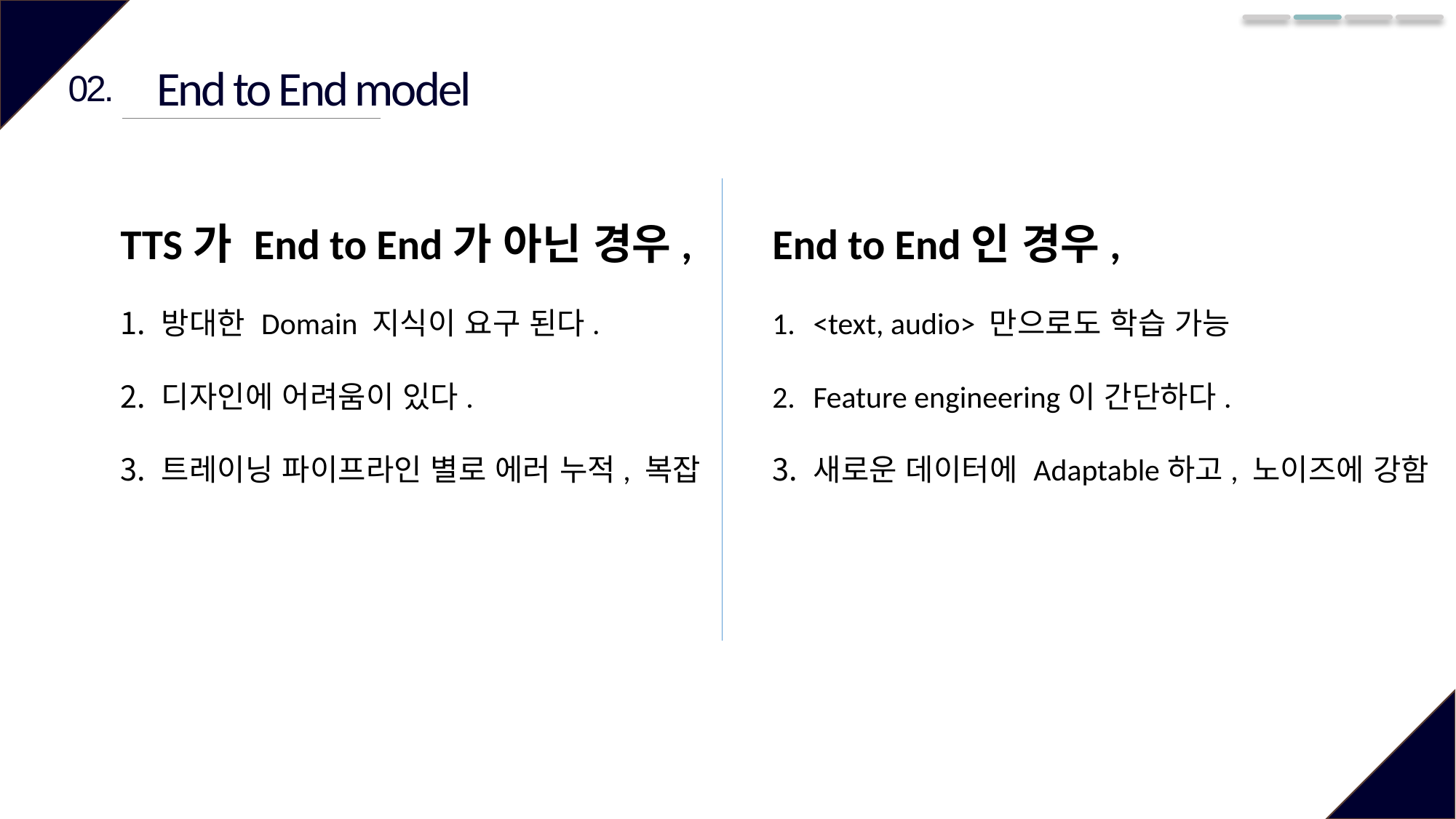

End to End model
02.
TTS가 End to End가 아닌 경우,

방대한 Domain 지식이 요구 된다.

디자인에 어려움이 있다.

트레이닝 파이프라인 별로 에러 누적, 복잡
End to End인 경우,

<text, audio> 만으로도 학습 가능

Feature engineering이 간단하다.

새로운 데이터에 Adaptable하고, 노이즈에 강함